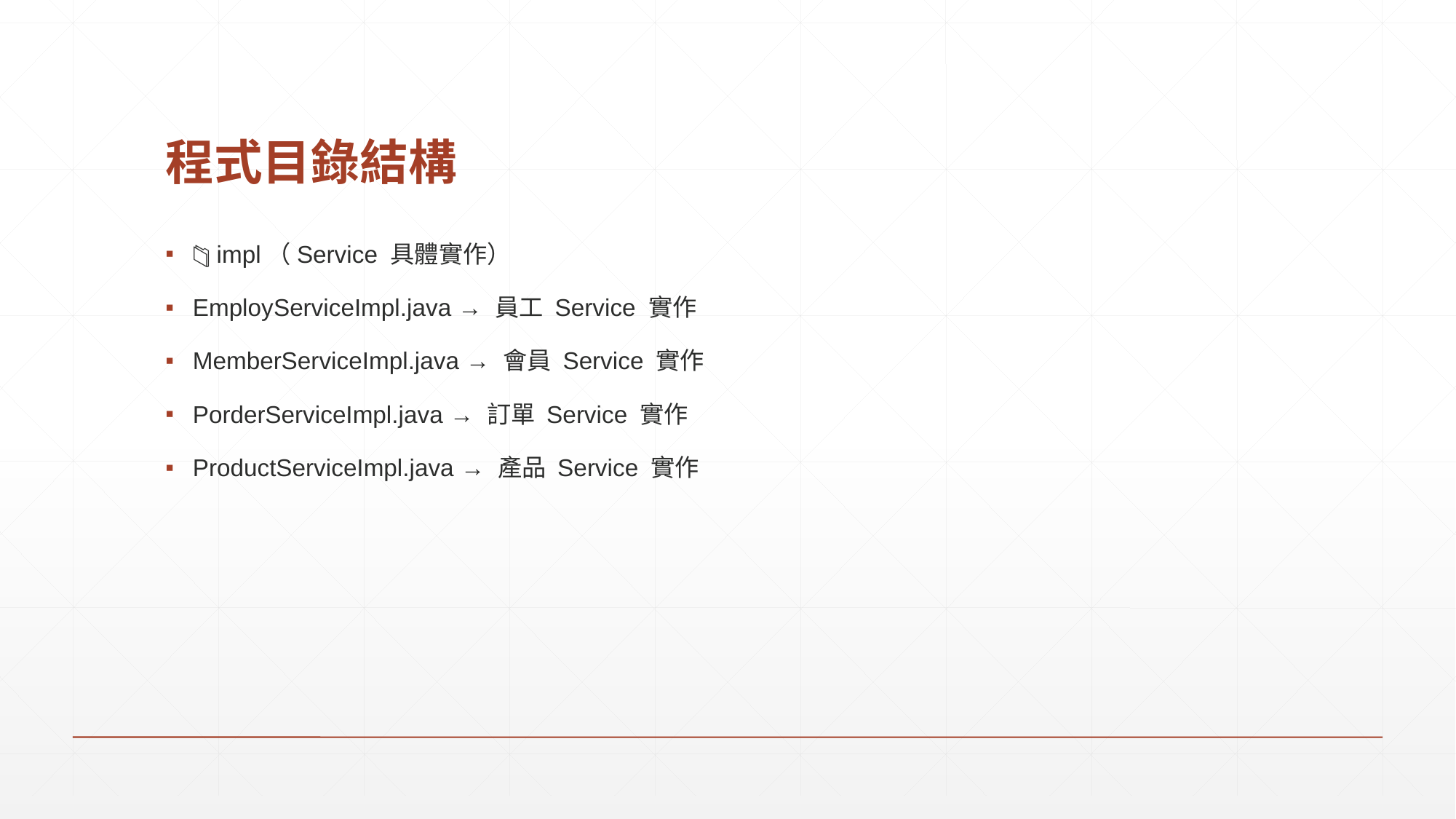

# 程式目錄結構
📁 impl（Service 具體實作）
EmployServiceImpl.java → 員工 Service 實作
MemberServiceImpl.java → 會員 Service 實作
PorderServiceImpl.java → 訂單 Service 實作
ProductServiceImpl.java → 產品 Service 實作